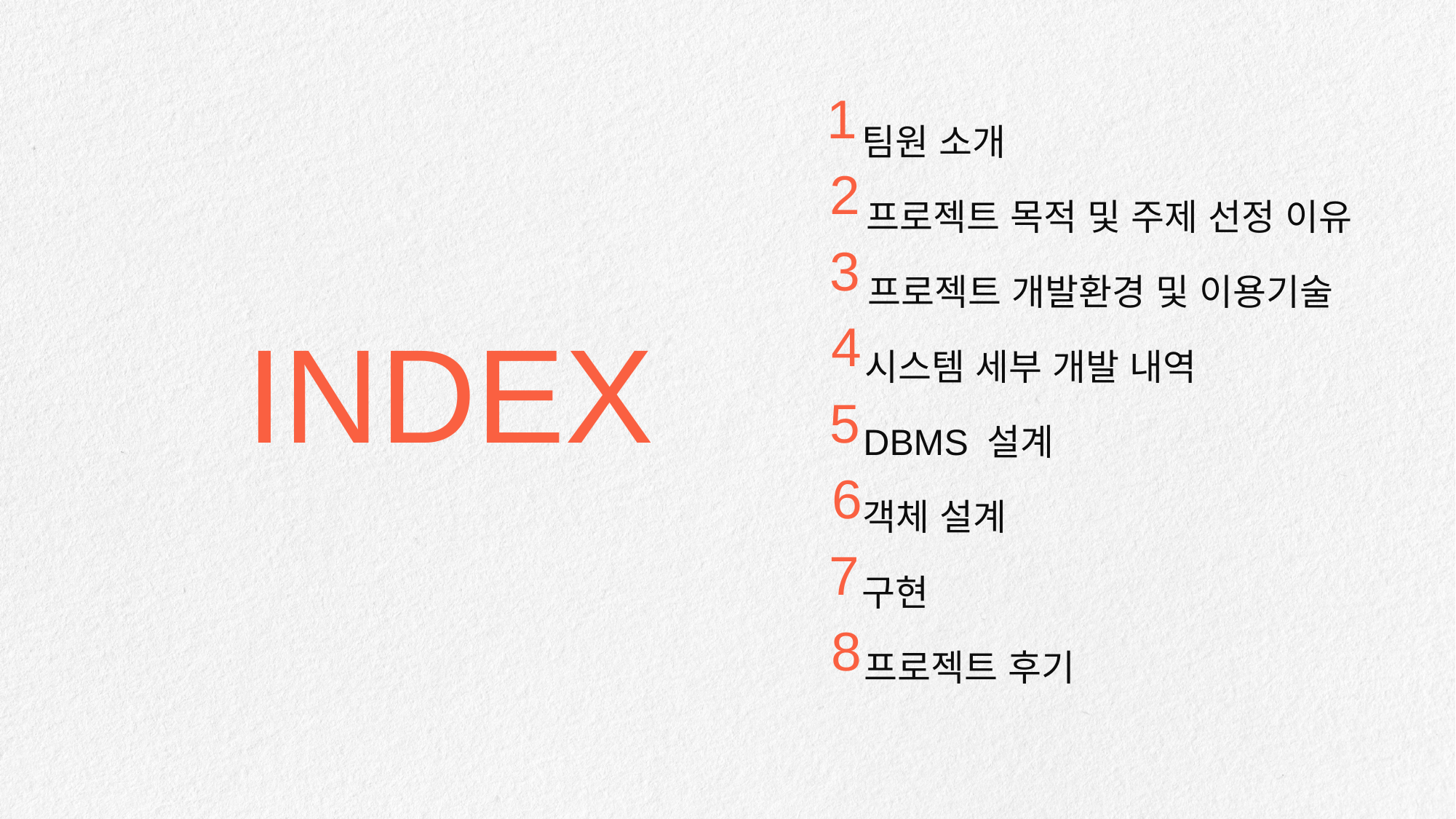

1

팀원 소개
2

프로젝트 목적 및 주제 선정 이유
3

프로젝트 개발환경 및 이용기술
INDEX
4

시스템 세부 개발 내역
5

DBMS 설계
6

객체 설계
7

구현
8

프로젝트 후기